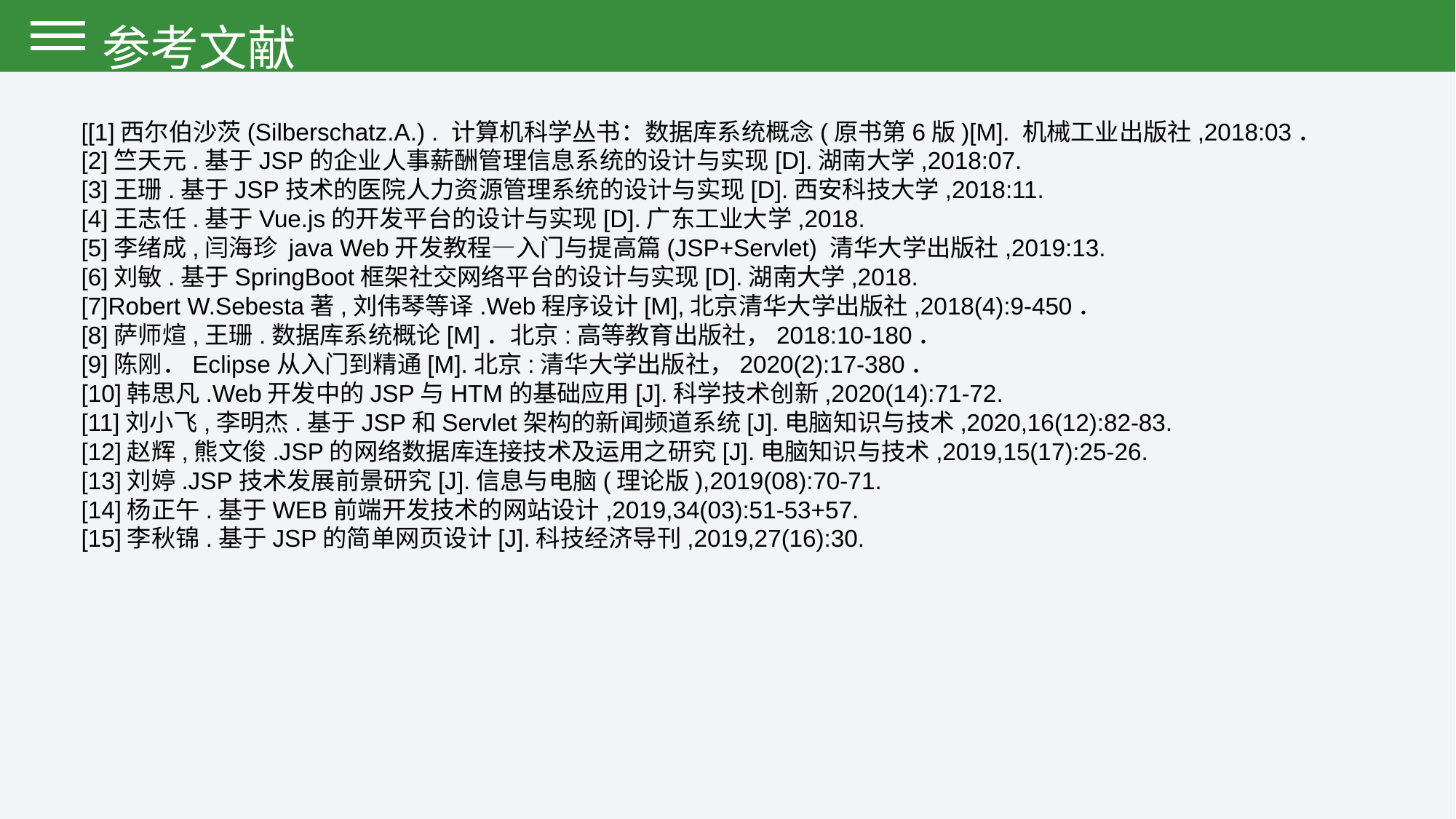

参考文献
[[1]西尔伯沙茨(Silberschatz.A.) . 计算机科学丛书：数据库系统概念(原书第6版)[M]. 机械工业出版社,2018:03．
[2]竺天元.基于JSP的企业人事薪酬管理信息系统的设计与实现[D].湖南大学,2018:07.
[3]王珊.基于JSP技术的医院人力资源管理系统的设计与实现[D].西安科技大学,2018:11.
[4]王志任.基于Vue.js的开发平台的设计与实现[D].广东工业大学,2018.
[5]李绪成,闫海珍 java Web开发教程—入门与提高篇(JSP+Servlet) 清华大学出版社,2019:13.
[6]刘敏.基于SpringBoot框架社交网络平台的设计与实现[D].湖南大学,2018.
[7]Robert W.Sebesta著,刘伟琴等译.Web程序设计[M],北京清华大学出版社,2018(4):9-450．
[8]萨师煊,王珊.数据库系统概论[M]．北京:高等教育出版社，2018:10-180．
[9]陈刚．Eclipse从入门到精通[M].北京:清华大学出版社，2020(2):17-380．
[10]韩思凡.Web开发中的JSP与HTM的基础应用[J].科学技术创新,2020(14):71-72.
[11]刘小飞,李明杰.基于JSP和Servlet架构的新闻频道系统[J].电脑知识与技术,2020,16(12):82-83.
[12]赵辉,熊文俊.JSP的网络数据库连接技术及运用之研究[J].电脑知识与技术,2019,15(17):25-26.
[13]刘婷.JSP技术发展前景研究[J].信息与电脑(理论版),2019(08):70-71.
[14]杨正午.基于WEB前端开发技术的网站设计,2019,34(03):51-53+57.
[15]李秋锦.基于JSP的简单网页设计[J].科技经济导刊,2019,27(16):30.